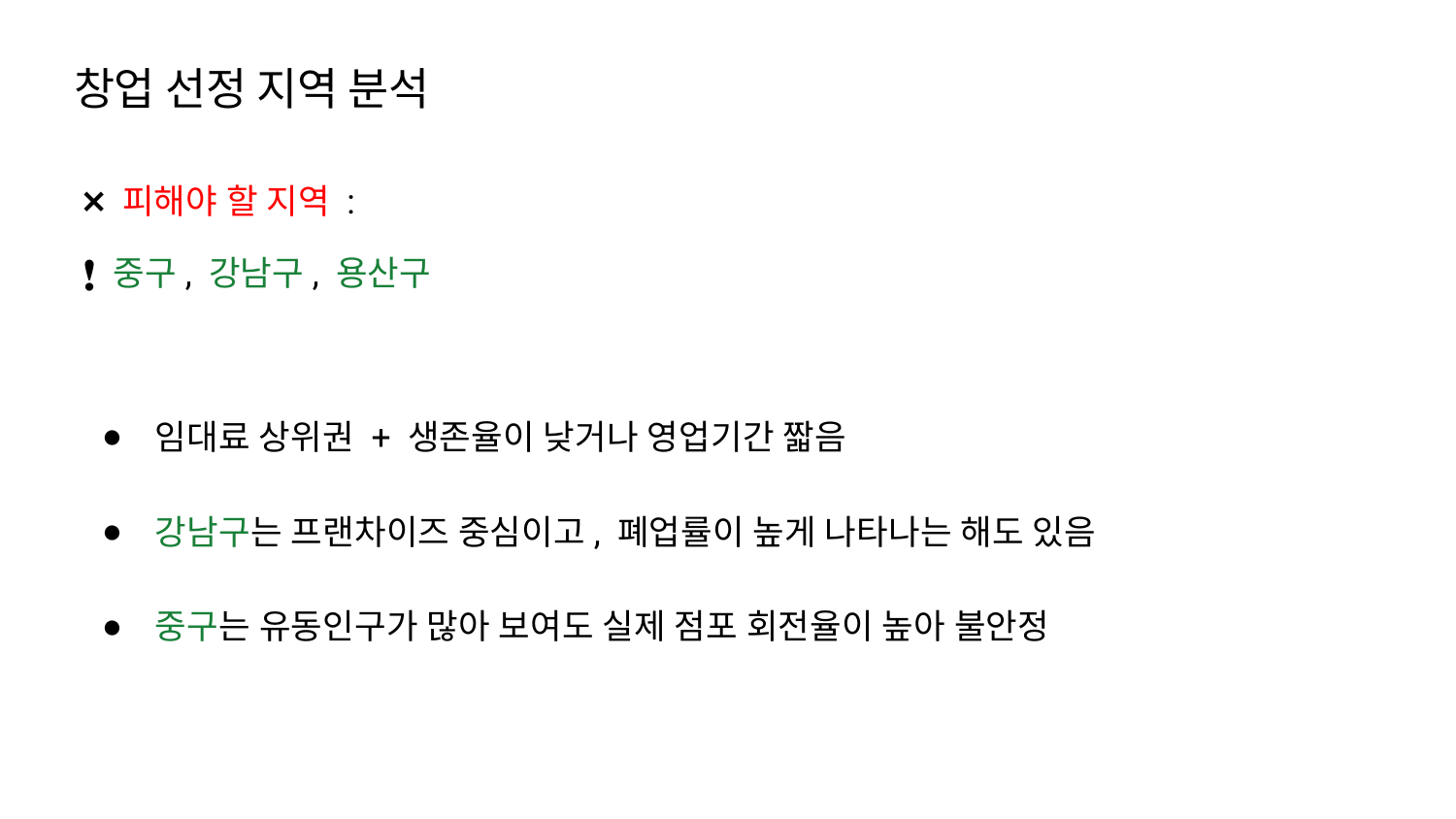

# 창업 선정 지역 분석

❌ 피해야 할 지역 :
❗ 중구, 강남구, 용산구

임대료 상위권 + 생존율이 낮거나 영업기간 짧음
강남구는 프랜차이즈 중심이고, 폐업률이 높게 나타나는 해도 있음
중구는 유동인구가 많아 보여도 실제 점포 회전율이 높아 불안정